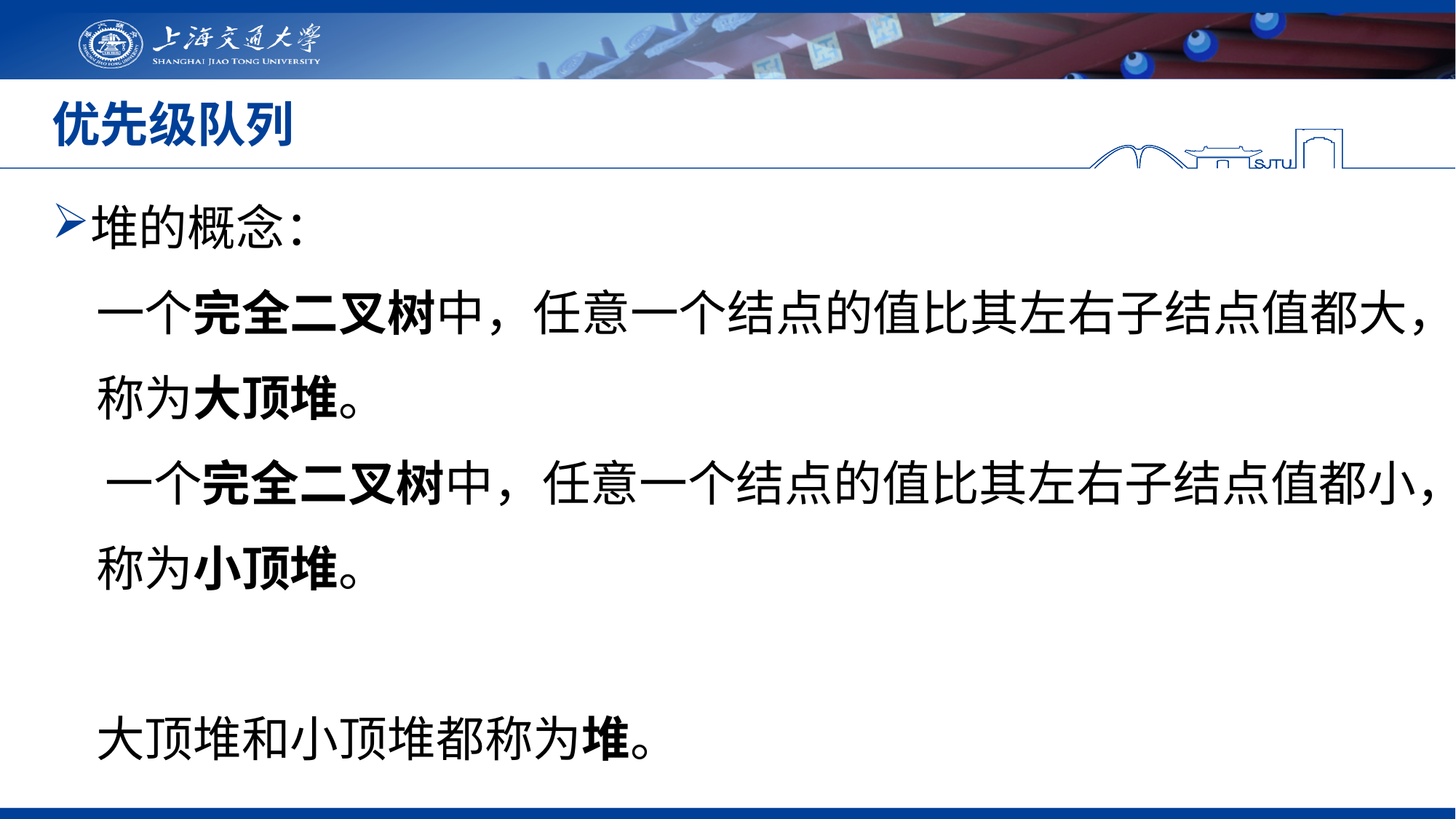

# 优先级队列
堆的概念：
   一个完全二叉树中，任意一个结点的值比其左右子结点值都大，
   称为大顶堆。
 一个完全二叉树中，任意一个结点的值比其左右子结点值都小，
   称为小顶堆。

   大顶堆和小顶堆都称为堆。